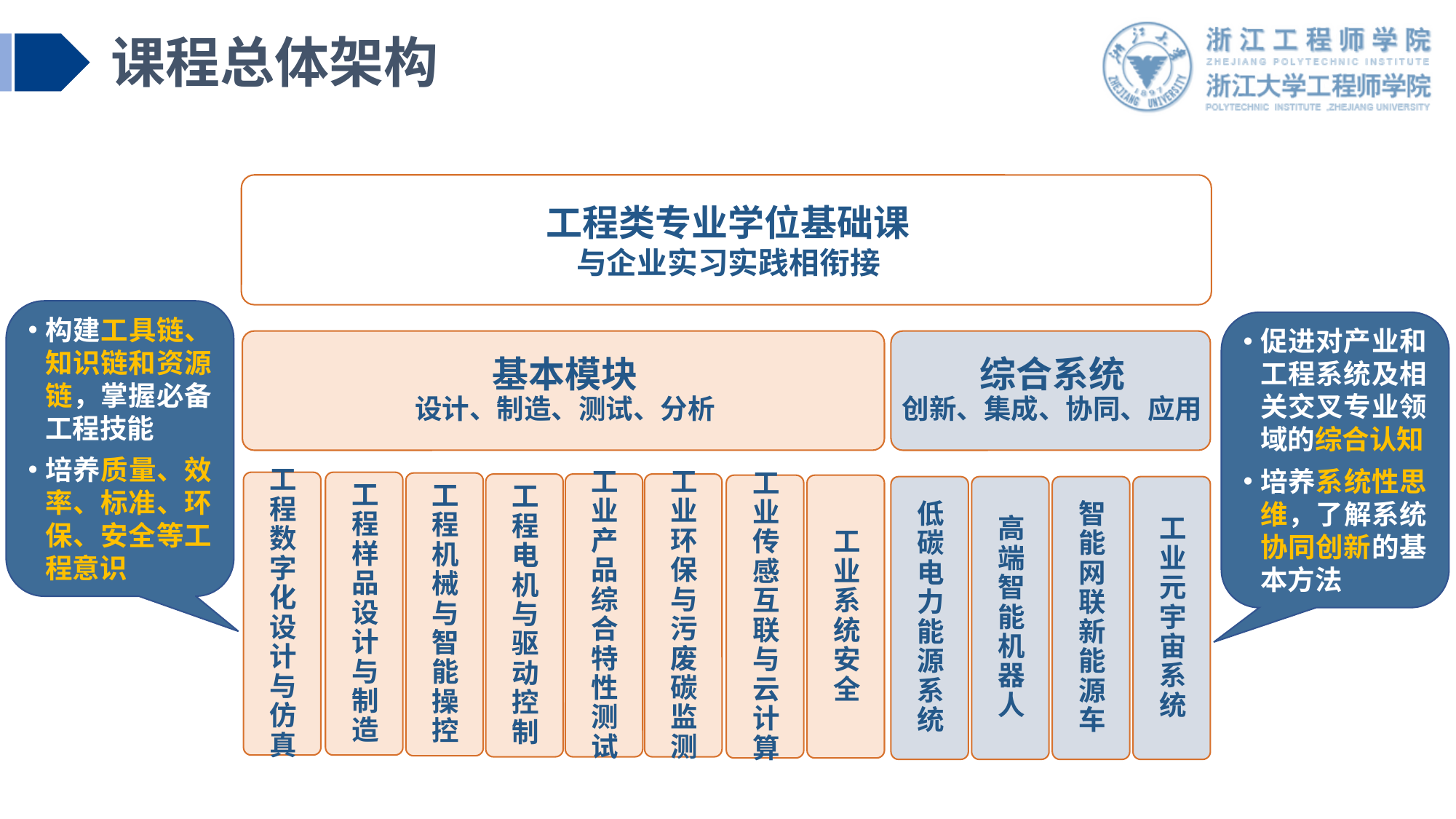

# 课程总体架构

工程类专业学位基础课
与企业实习实践相衔接
基本模块
设计、制造、测试、分析
工程样品设计与制造
工程数字化设计与仿真
工程机械与智能操控
工程电机与驱动控制
工业产品综合特性测试
工业环保与污废碳监测
工业传感互联与云计算
工业系统安全
综合系统
创新、集成、协同、应用
低碳电力能源系统
高端智能机器人
智能网联新能源车
工业元宇宙系统
构建工具链、知识链和资源链，掌握必备工程技能
培养质量、效率、标准、环保、安全等工程意识
促进对产业和工程系统及相关交叉专业领域的综合认知
培养系统性思维，了解系统协同创新的基本方法